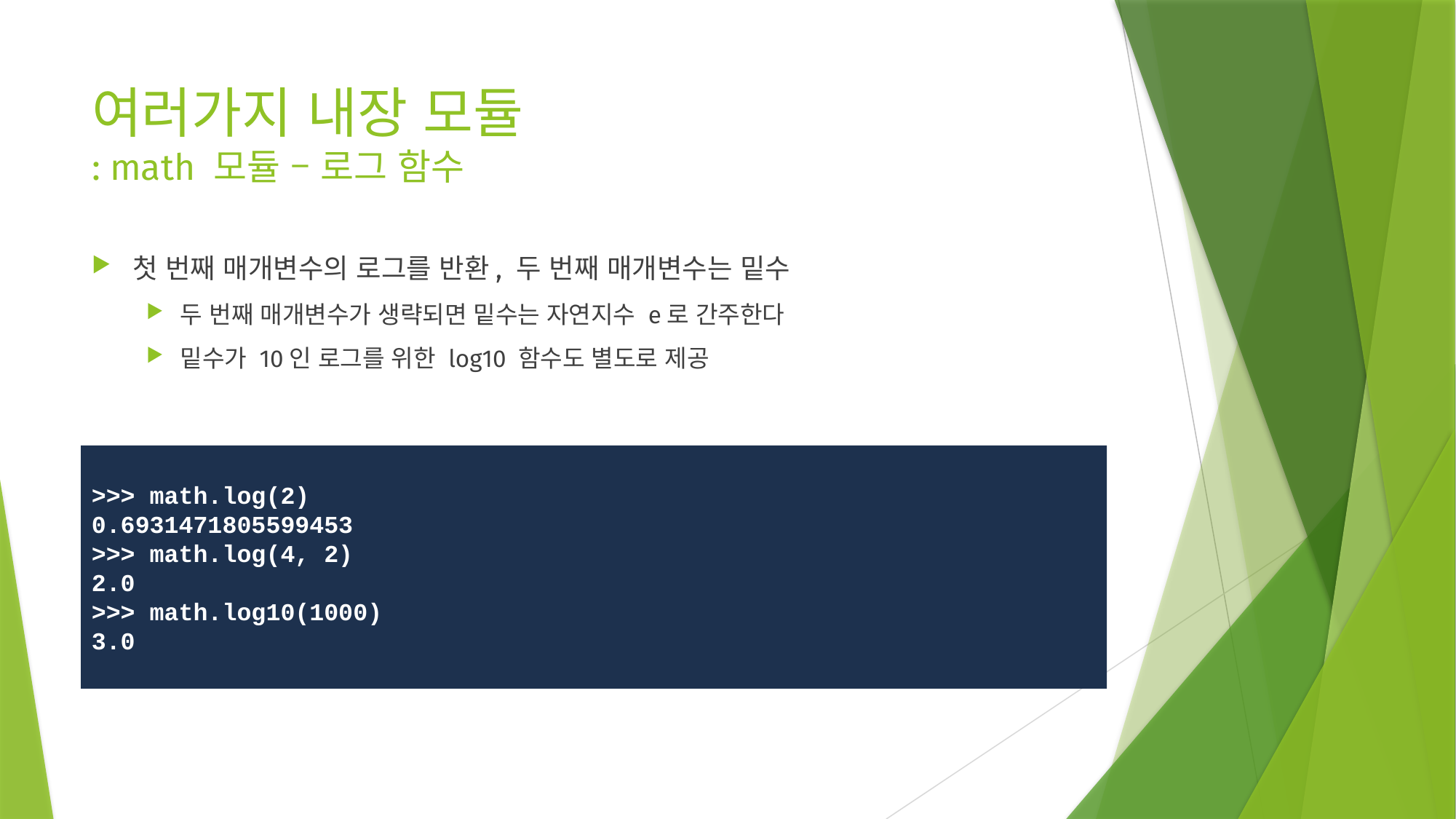

# 여러가지 내장 모듈 : math 모듈 – 로그 함수
첫 번째 매개변수의 로그를 반환, 두 번째 매개변수는 밑수
두 번째 매개변수가 생략되면 밑수는 자연지수 e로 간주한다
밑수가 10인 로그를 위한 log10 함수도 별도로 제공

>>> math.log(2)
0.6931471805599453
>>> math.log(4, 2)
2.0
>>> math.log10(1000)
3.0